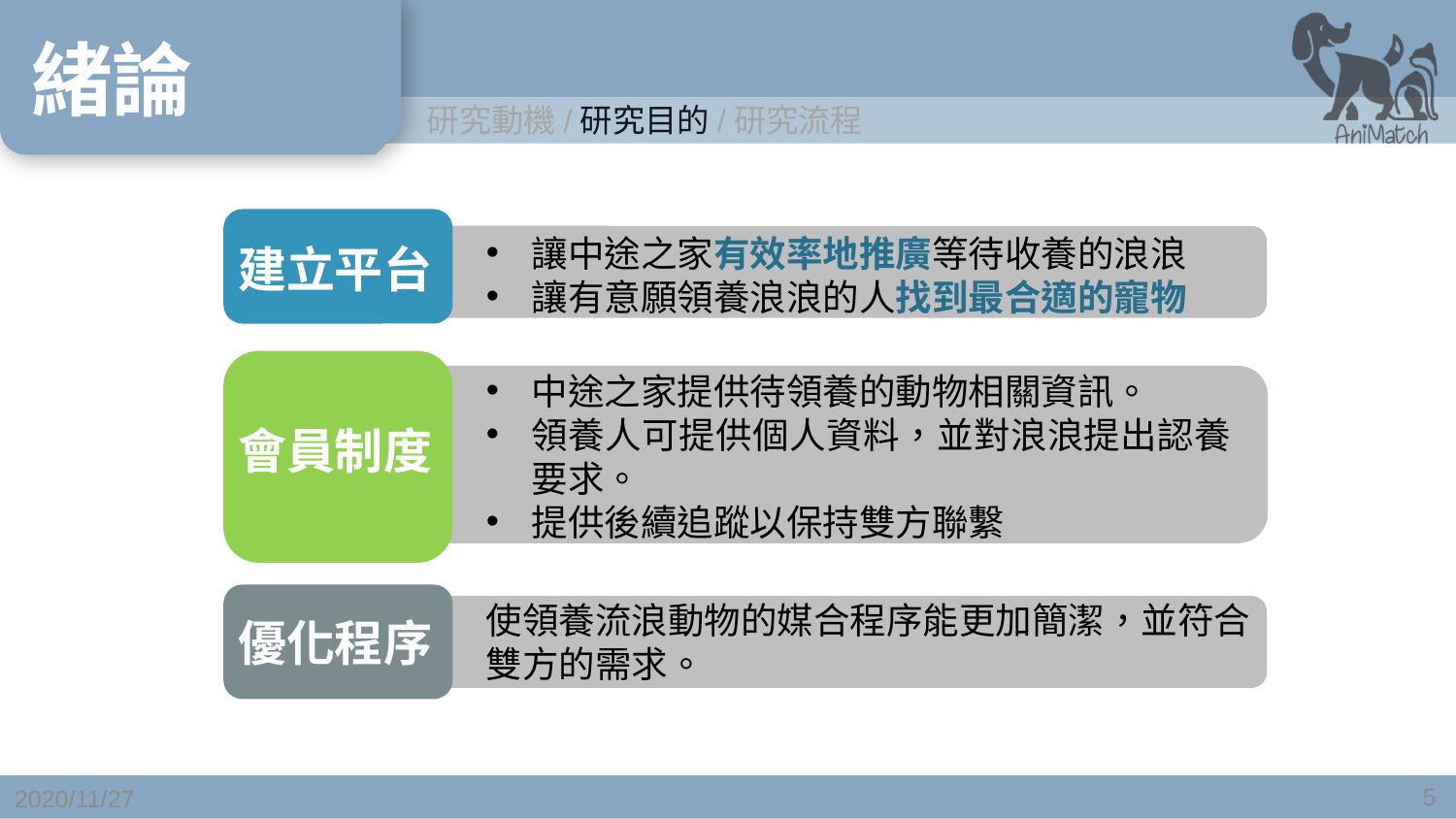

建立平台
讓中途之家有效率地推廣等待收養的浪浪
讓有意願領養浪浪的人找到最合適的寵物

會員制度
中途之家提供待領養的動物相關資訊。
領養人可提供個人資料，並對浪浪提出認養要求。
提供後續追蹤以保持雙方聯繫

優化程序
使領養流浪動物的媒合程序能更加簡潔，並符合雙方的需求。

5
2020/11/27